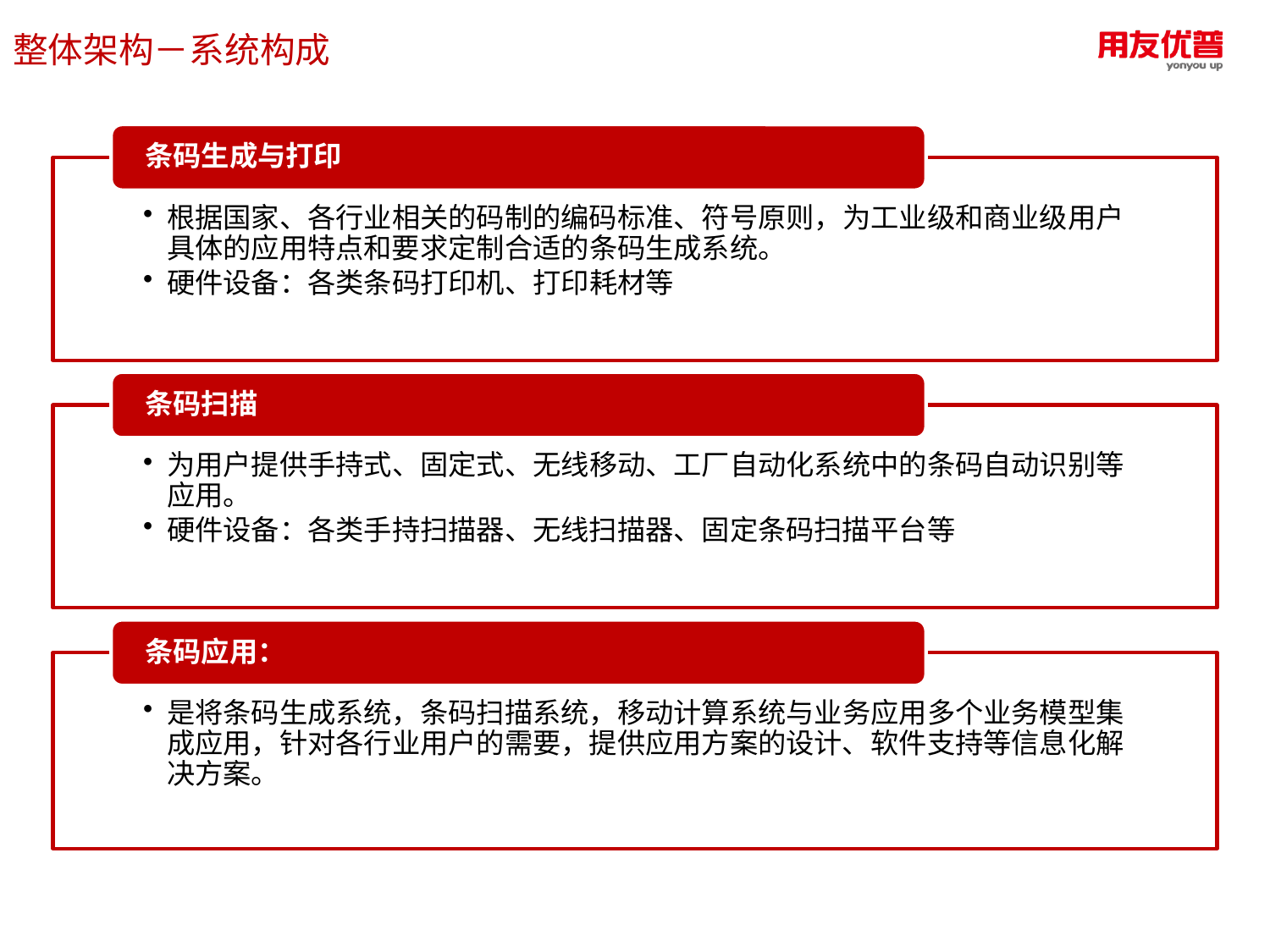

整体架构－系统构成
根据国家、各行业相关的码制的编码标准、符号原则，为工业级和商业级用户具体的应用特点和要求定制合适的条码生成系统。
硬件设备：各类条码打印机、打印耗材等
条码生成与打印
为用户提供手持式、固定式、无线移动、工厂自动化系统中的条码自动识别等应用。
硬件设备：各类手持扫描器、无线扫描器、固定条码扫描平台等
条码扫描
是将条码生成系统，条码扫描系统，移动计算系统与业务应用多个业务模型集成应用，针对各行业用户的需要，提供应用方案的设计、软件支持等信息化解决方案。
条码应用：